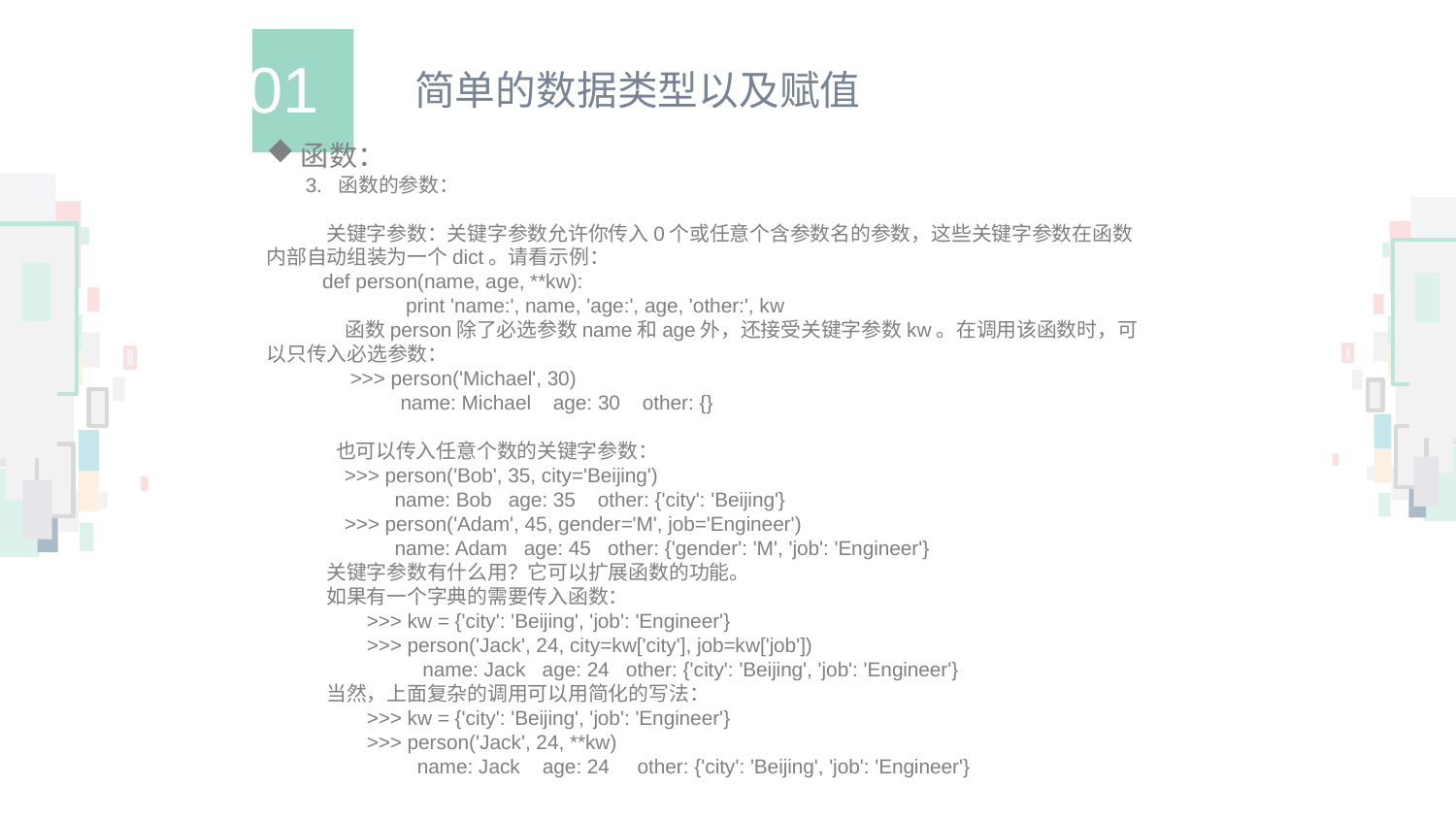

01
简单的数据类型以及赋值
函数：
       3.  函数的参数：

            关键字参数：关键字参数允许你传入0个或任意个含参数名的参数，这些关键字参数在函数内部自动组装为一个dict。请看示例：
          def person(name, age, **kw):
                         print 'name:', name, 'age:', age, 'other:', kw
                函数person除了必选参数name和age外，还接受关键字参数kw。在调用该函数时，可以只传入必选参数：
               >>> person('Michael', 30)
                        name: Michael    age: 30    other: {}

              也可以传入任意个数的关键字参数：
              >>> person('Bob', 35, city='Beijing')
                       name: Bob   age: 35    other: {'city': 'Beijing'}
              >>> person('Adam', 45, gender='M', job='Engineer')
                       name: Adam   age: 45   other: {'gender': 'M', 'job': 'Engineer'}
            关键字参数有什么用？它可以扩展函数的功能。
            如果有一个字典的需要传入函数：
                  >>> kw = {'city': 'Beijing', 'job': 'Engineer'}
                  >>> person('Jack', 24, city=kw['city'], job=kw['job'])
                            name: Jack   age: 24   other: {'city': 'Beijing', 'job': 'Engineer'}
            当然，上面复杂的调用可以用简化的写法：
                  >>> kw = {'city': 'Beijing', 'job': 'Engineer'}
                  >>> person('Jack', 24, **kw)
                           name: Jack    age: 24     other: {'city': 'Beijing', 'job': 'Engineer'}